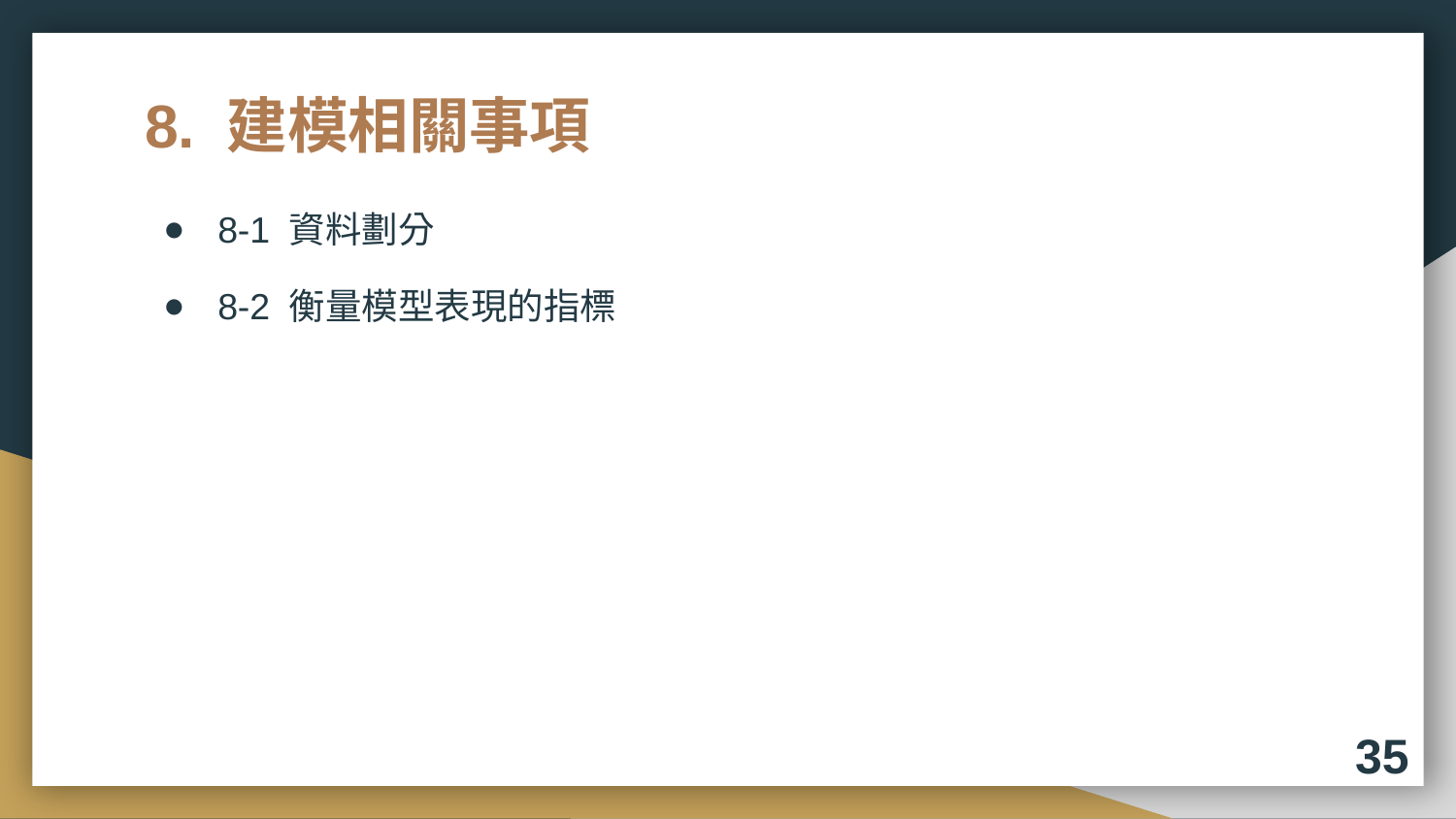

# 8. 建模相關事項

8-1 資料劃分
8-2 衡量模型表現的指標
35